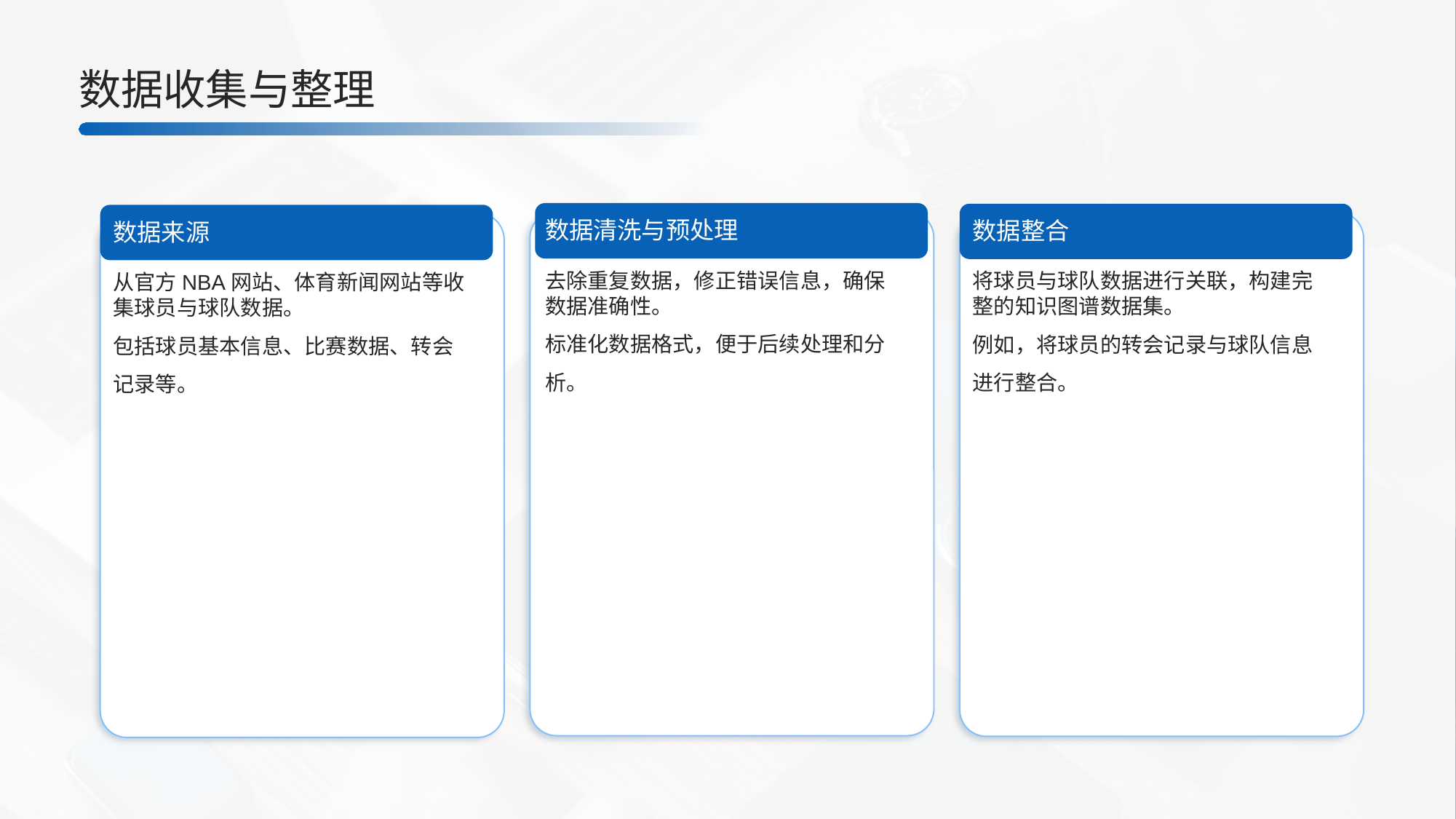

数据收集与整理

数据清洗与预处理

数据整合

数据来源

去除重复数据，修正错误信息，确保数据准确性。
标准化数据格式，便于后续处理和分析。
将球员与球队数据进行关联，构建完整的知识图谱数据集。
例如，将球员的转会记录与球队信息进行整合。
从官方NBA网站、体育新闻网站等收集球员与球队数据。
包括球员基本信息、比赛数据、转会记录等。